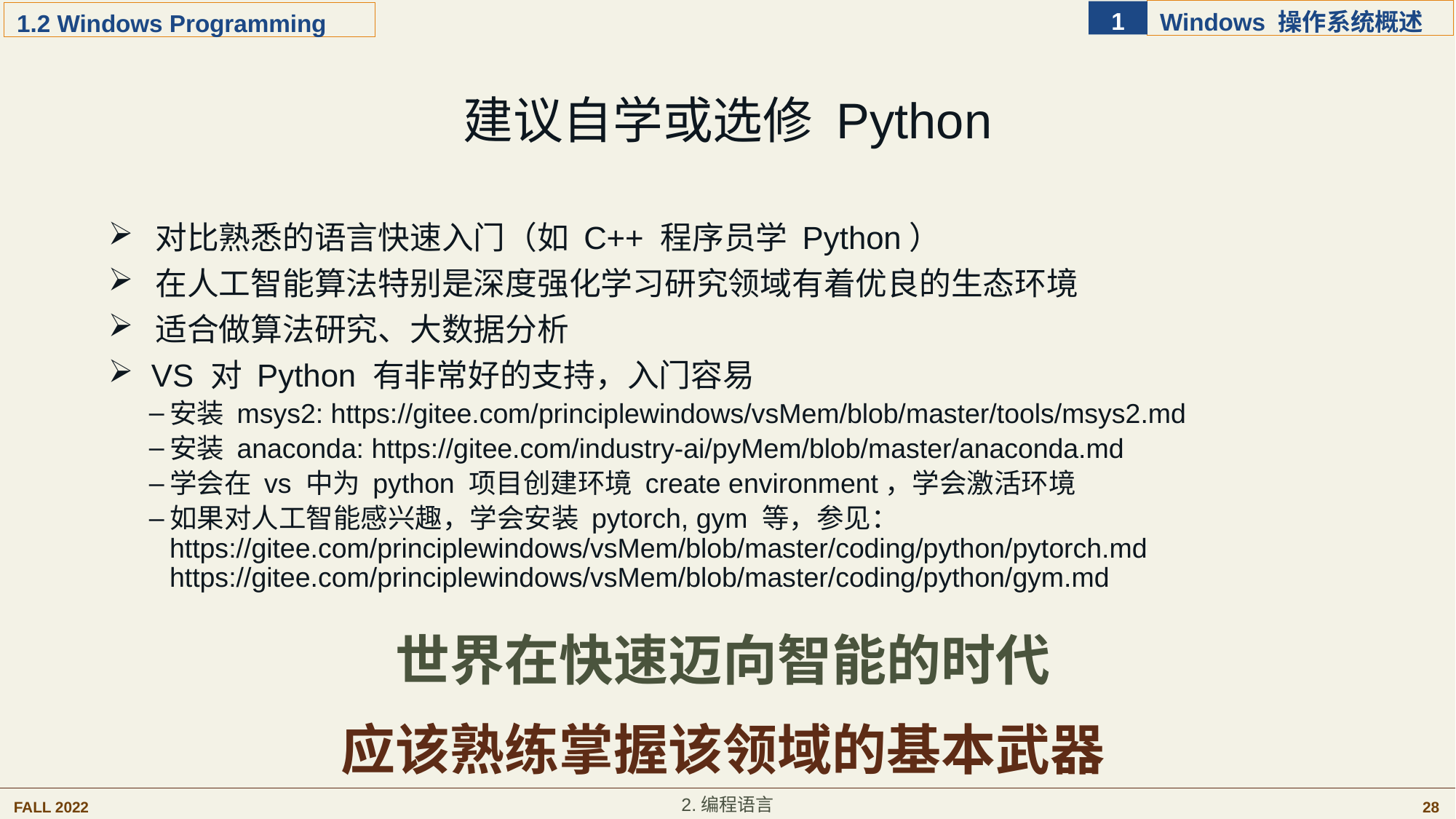

建议自学或选修 Python
  对比熟悉的语言快速入门（如 C++ 程序员学 Python）
  在人工智能算法特别是深度强化学习研究领域有着优良的生态环境
  适合做算法研究、大数据分析
  VS 对 Python 有非常好的支持，入门容易
安装 msys2: https://gitee.com/principlewindows/vsMem/blob/master/tools/msys2.md
安装 anaconda: https://gitee.com/industry-ai/pyMem/blob/master/anaconda.md
学会在 vs 中为 python 项目创建环境 create environment，学会激活环境
如果对人工智能感兴趣，学会安装 pytorch, gym 等，参见： https://gitee.com/principlewindows/vsMem/blob/master/coding/python/pytorch.md https://gitee.com/principlewindows/vsMem/blob/master/coding/python/gym.md
世界在快速迈向智能的时代
应该熟练掌握该领域的基本武器
2.编程语言